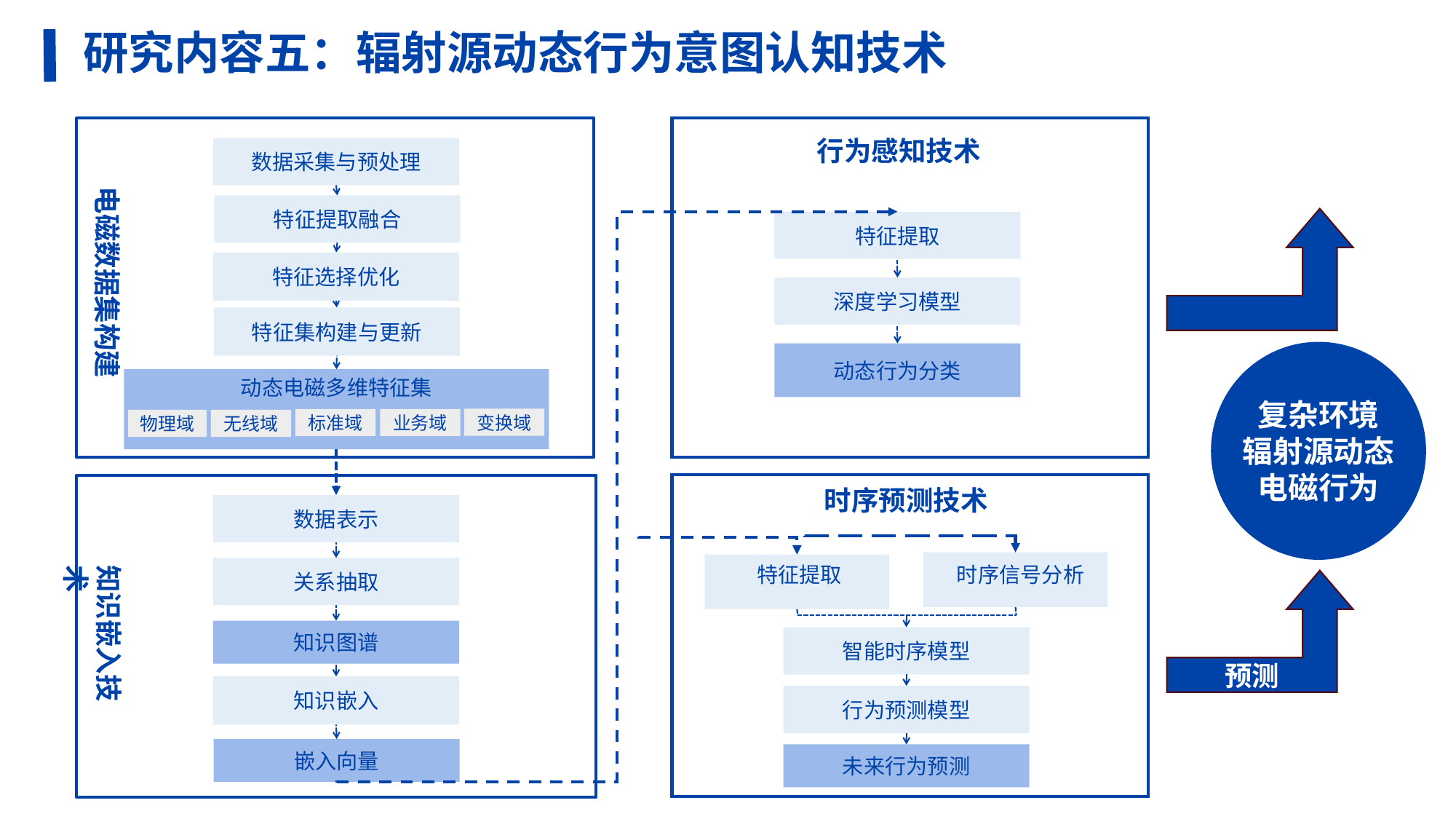

研究内容五：辐射源动态行为意图认知技术

数据采集与预处理
电磁数据集构建
特征提取融合
特征集构建与更新
动态电磁多维特征集

特征提取
深度学习模型
动态行为分类
行为感知技术
感知

复杂环境
辐射源动态电磁行为
预测
特征选择优化
变换域
标准域
业务域
物理域
无线域

时序预测技术

时序信号分析
特征提取
智能时序模型
行为预测模型
未来行为预测

数据表示
知识嵌入技术
关系抽取
知识图谱
知识嵌入
嵌入向量